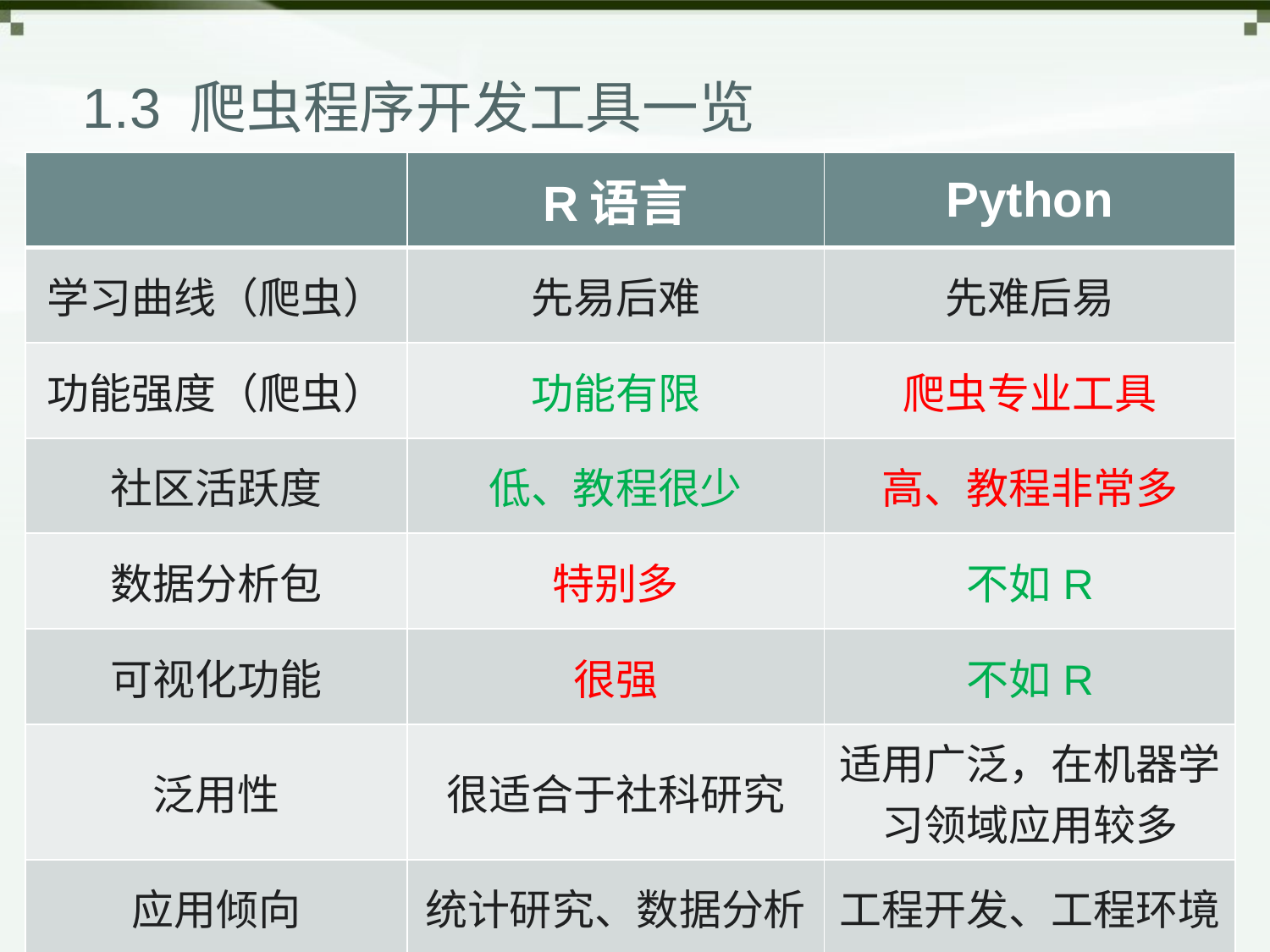

# 1.3 爬虫程序开发工具一览
|  | R语言 | Python |
| --- | --- | --- |
| 学习曲线（爬虫） | 先易后难 | 先难后易 |
| 功能强度（爬虫） | 功能有限 | 爬虫专业工具 |
| 社区活跃度 | 低、教程很少 | 高、教程非常多 |
| 数据分析包 | 特别多 | 不如R |
| 可视化功能 | 很强 | 不如R |
| 泛用性 | 很适合于社科研究 | 适用广泛，在机器学习领域应用较多 |
| 应用倾向 | 统计研究、数据分析 | 工程开发、工程环境 |